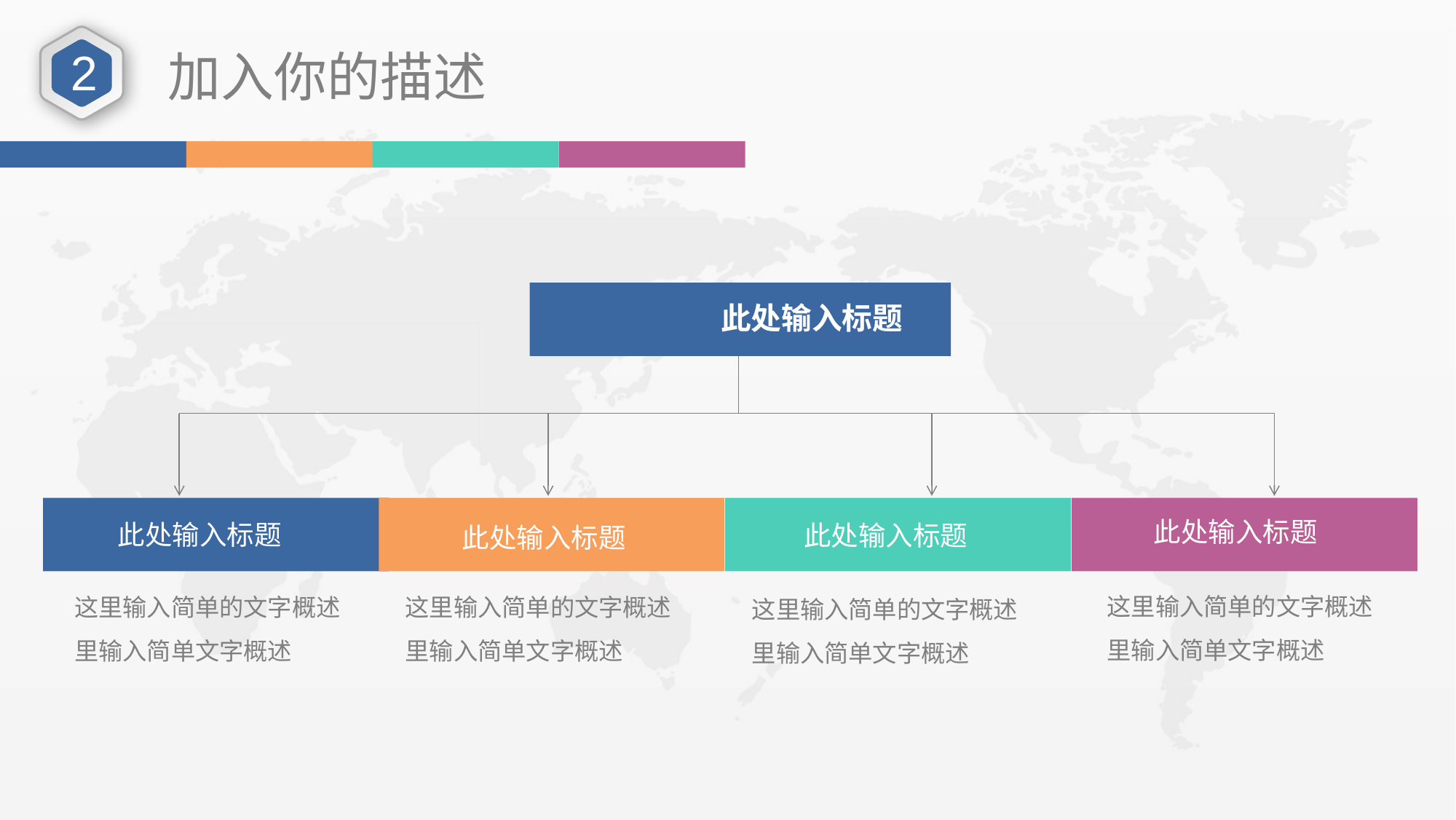

2

加入你的描述

此处输入标题

此处输入标题

此处输入标题

此处输入标题

此处输入标题
这里输入简单的文字概述里输入简单文字概述
这里输入简单的文字概述里输入简单文字概述
这里输入简单的文字概述里输入简单文字概述
这里输入简单的文字概述里输入简单文字概述